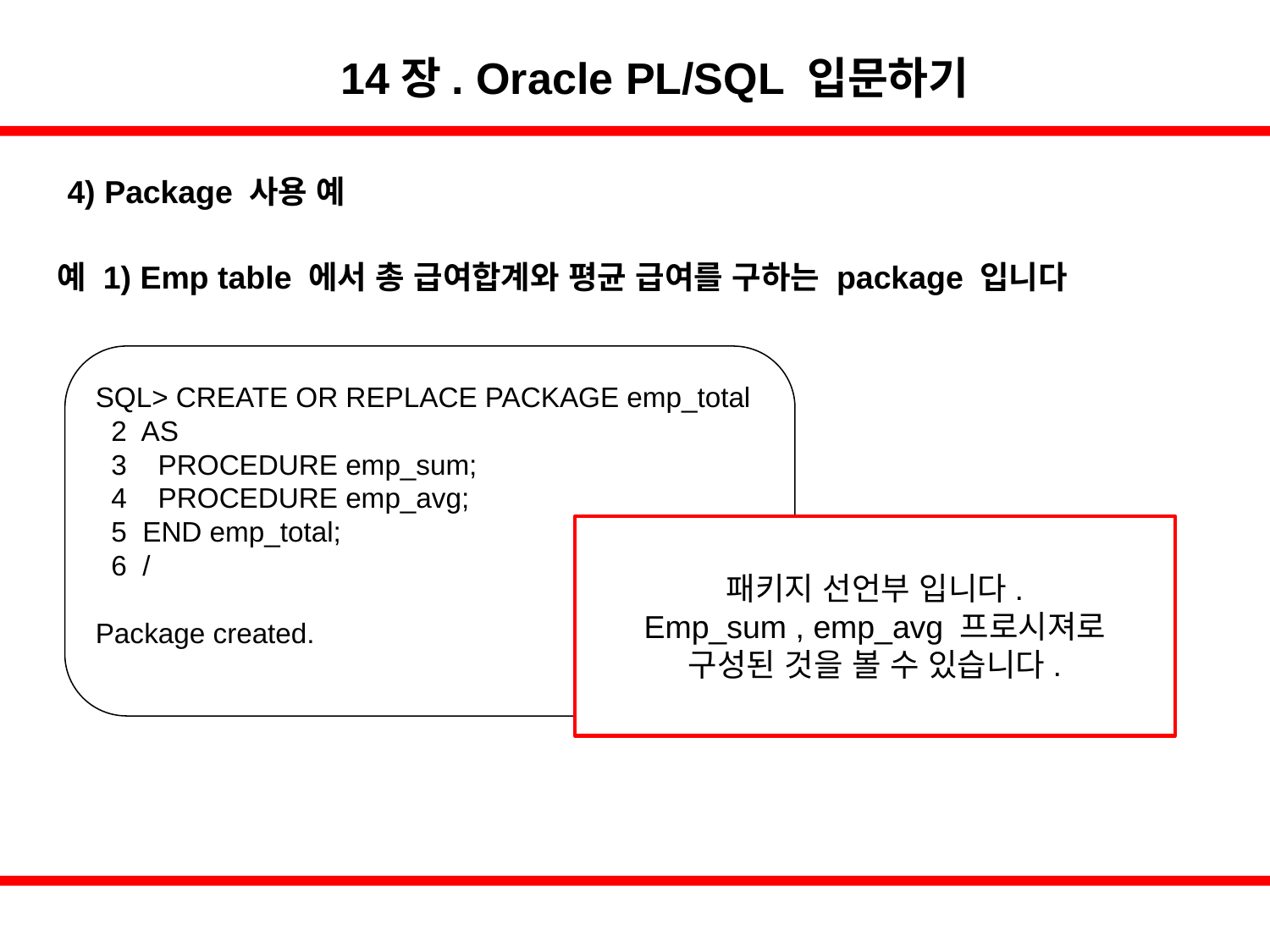

14장. Oracle PL/SQL 입문하기

4) Package 사용 예
예 1) Emp table 에서 총 급여합계와 평균 급여를 구하는 package 입니다
SQL> CREATE OR REPLACE PACKAGE emp_total
  2  AS
  3    PROCEDURE emp_sum;
  4    PROCEDURE emp_avg;
  5  END emp_total;
  6  /

Package created.

패키지 선언부 입니다.
Emp_sum , emp_avg 프로시져로
구성된 것을 볼 수 있습니다.